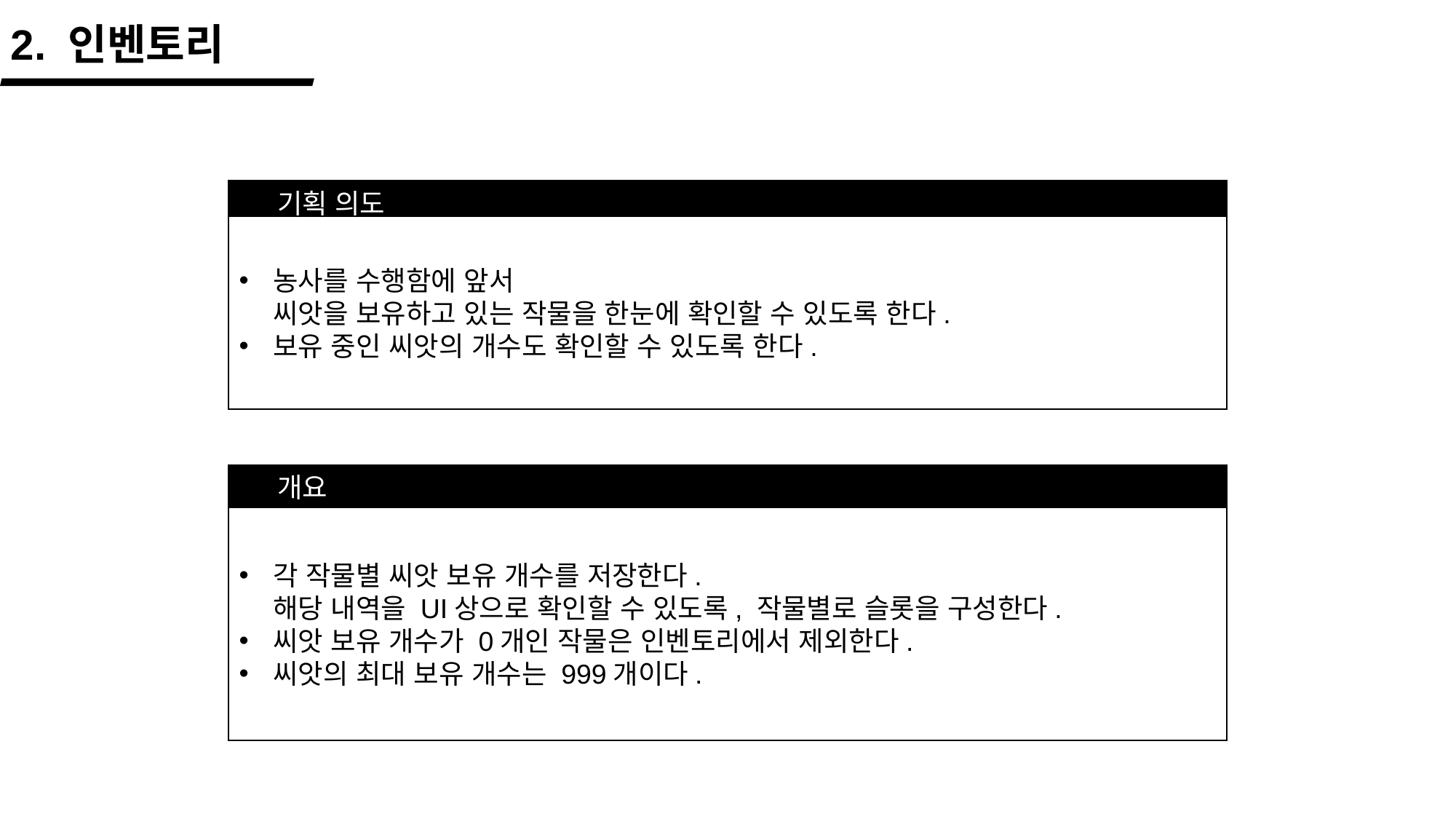

2. 인벤토리

기획 의도

농사를 수행함에 앞서
씨앗을 보유하고 있는 작물을 한눈에 확인할 수 있도록 한다.
보유 중인 씨앗의 개수도 확인할 수 있도록 한다.
개요

각 작물별 씨앗 보유 개수를 저장한다.
해당 내역을 UI상으로 확인할 수 있도록, 작물별로 슬롯을 구성한다.
씨앗 보유 개수가 0개인 작물은 인벤토리에서 제외한다.
씨앗의 최대 보유 개수는 999개이다.